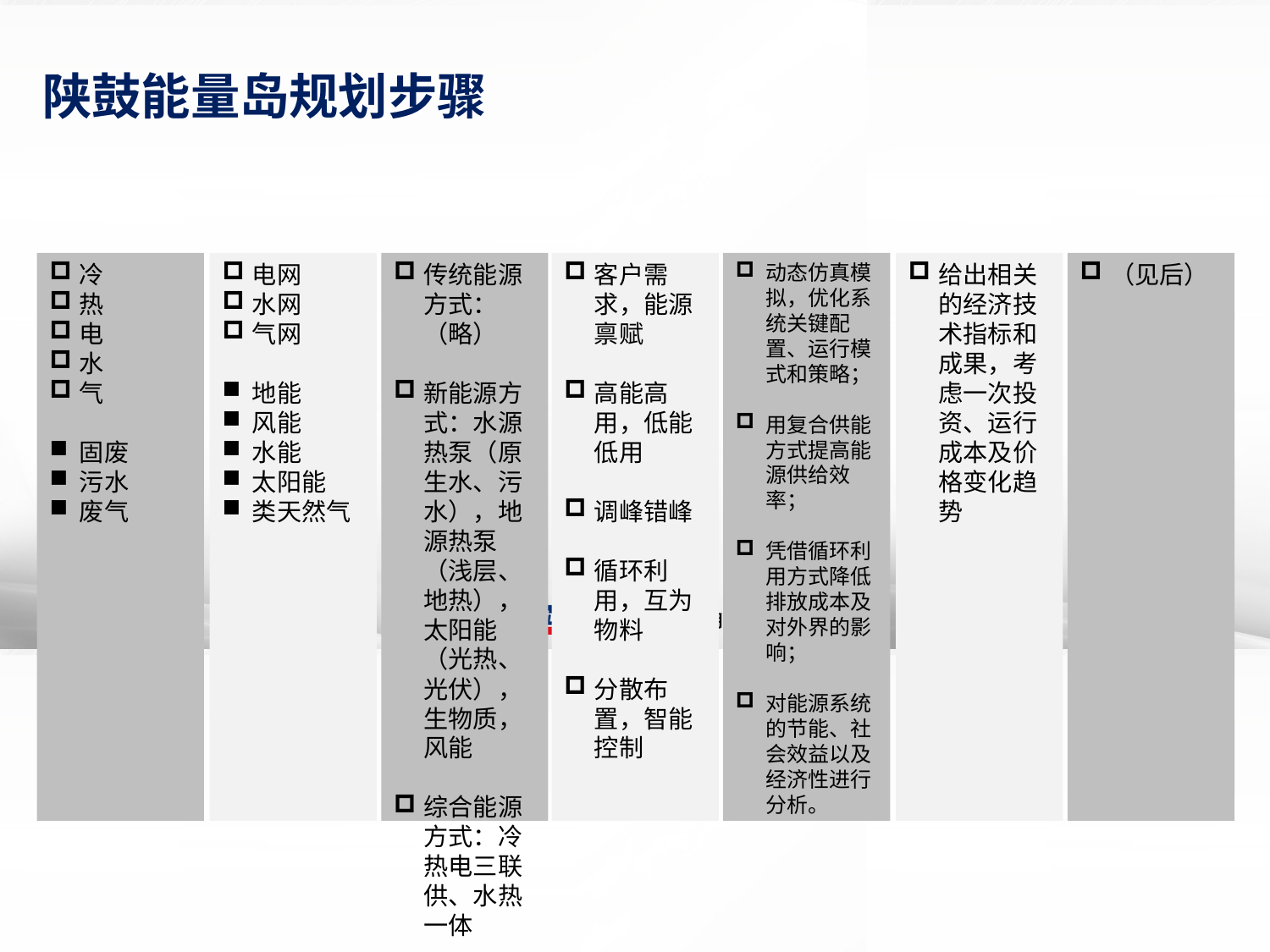

陕鼓能量岛规划步骤
冷
热
电
水
气

固废
污水
废气
电网
水网
气网

地能
风能
水能
太阳能
类天然气
传统能源方式：（略）

新能源方式：水源热泵（原生水、污水），地源热泵（浅层、地热），太阳能（光热、光伏），生物质，风能

综合能源方式：冷热电三联供、水热一体
客户需求，能源禀赋

高能高用，低能低用

调峰错峰

循环利用，互为物料

分散布置，智能控制
动态仿真模拟，优化系统关键配置、运行模式和策略；

用复合供能方式提高能源供给效率；

凭借循环利用方式降低排放成本及对外界的影响；

对能源系统的节能、社会效益以及经济性进行分析。

给出相关的经济技术指标和成果，考虑一次投资、运行成本及价格变化趋势
（见后）